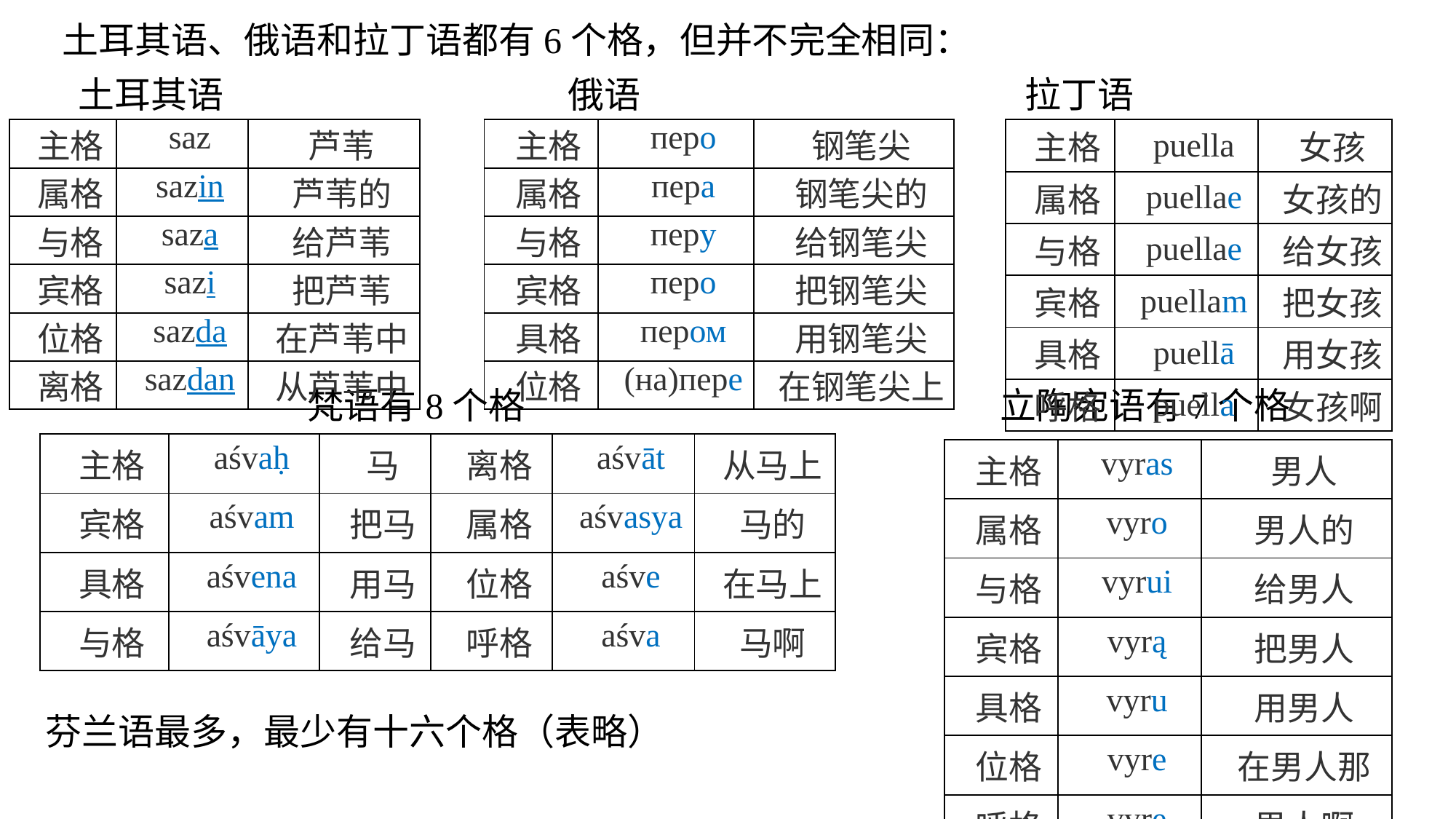

土耳其语、俄语和拉丁语都有6个格，但并不完全相同：
      土耳其语                                          俄语                                               拉丁语

                                  梵语有8个格                                                          立陶宛语有7个格

  芬兰语最多，最少有十六个格（表略）

| 主格 | saz | 芦苇 |
| --- | --- | --- |
| 属格 | sazin | 芦苇的 |
| 与格 | saza | 给芦苇 |
| 宾格 | sazi | 把芦苇 |
| 位格 | sazda | 在芦苇中 |
| 离格 | sazdan | 从芦苇中 |
| 主格 | перо | 钢笔尖 |
| --- | --- | --- |
| 属格 | пера | 钢笔尖的 |
| 与格 | перу | 给钢笔尖 |
| 宾格 | перо | 把钢笔尖 |
| 具格 | пером | 用钢笔尖 |
| 位格 | (на)пере | 在钢笔尖上 |
| 主格 | puella | 女孩 |
| --- | --- | --- |
| 属格 | puellae | 女孩的 |
| 与格 | puellae | 给女孩 |
| 宾格 | puellam | 把女孩 |
| 具格 | puellā | 用女孩 |
| 呼格 | puella | 女孩啊 |
| 主格 | aśvaḥ | 马 | 离格 | aśvāt | 从马上 |
| --- | --- | --- | --- | --- | --- |
| 宾格 | aśvam | 把马 | 属格 | aśvasya | 马的 |
| 具格 | aśvena | 用马 | 位格 | aśve | 在马上 |
| 与格 | aśvāya | 给马 | 呼格 | aśva | 马啊 |
| 主格 | vyras | 男人 |
| --- | --- | --- |
| 属格 | vyro | 男人的 |
| 与格 | vyrui | 给男人 |
| 宾格 | vyrą | 把男人 |
| 具格 | vyru | 用男人 |
| 位格 | vyre | 在男人那 |
| 呼格 | vyre | 男人啊 |